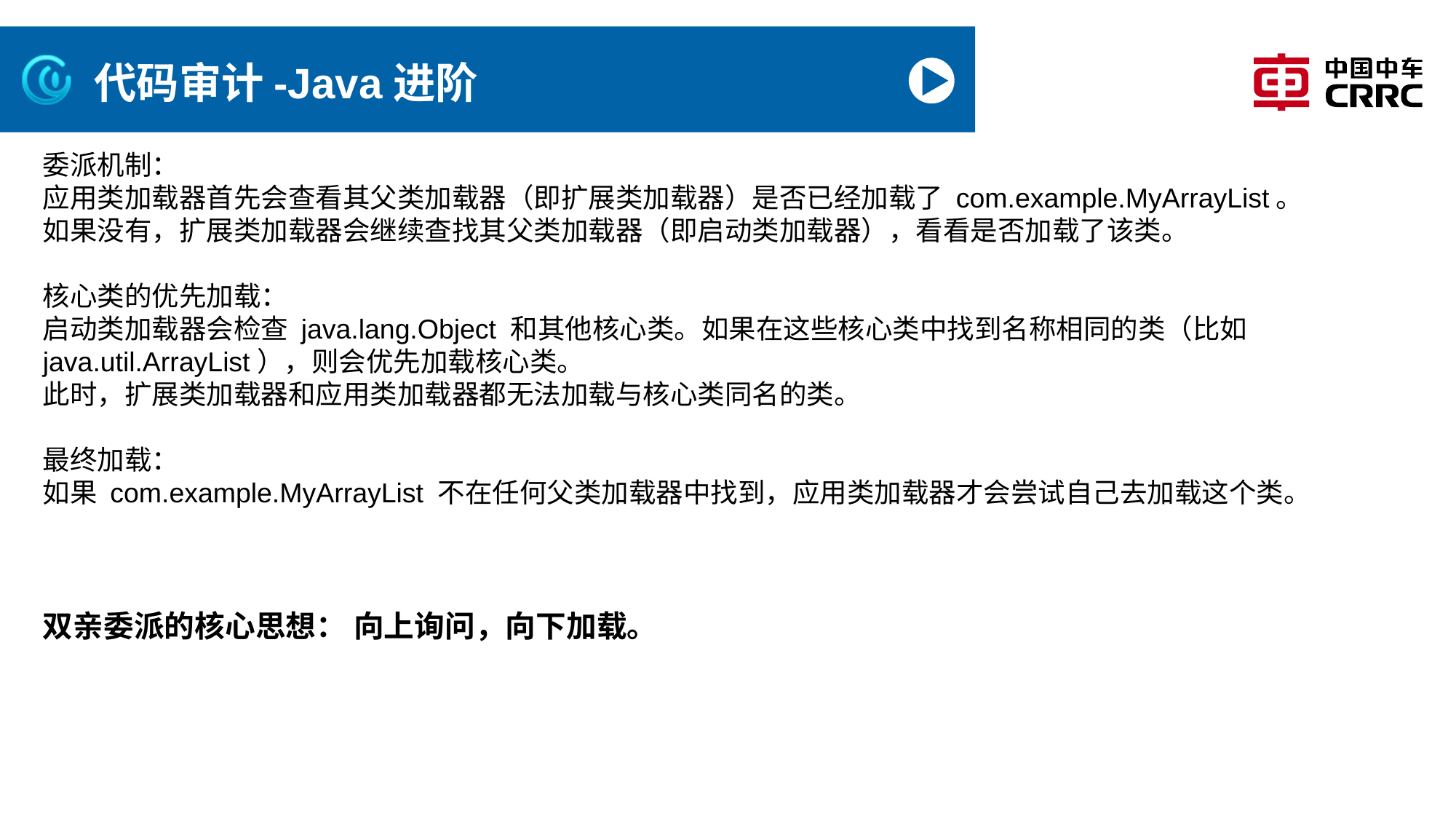

# 代码审计-Java进阶
委派机制：
应用类加载器首先会查看其父类加载器（即扩展类加载器）是否已经加载了 com.example.MyArrayList。
如果没有，扩展类加载器会继续查找其父类加载器（即启动类加载器），看看是否加载了该类。

核心类的优先加载：
启动类加载器会检查 java.lang.Object 和其他核心类。如果在这些核心类中找到名称相同的类（比如 java.util.ArrayList），则会优先加载核心类。
此时，扩展类加载器和应用类加载器都无法加载与核心类同名的类。

最终加载：
如果 com.example.MyArrayList 不在任何父类加载器中找到，应用类加载器才会尝试自己去加载这个类。

双亲委派的核心思想： 向上询问，向下加载。
119